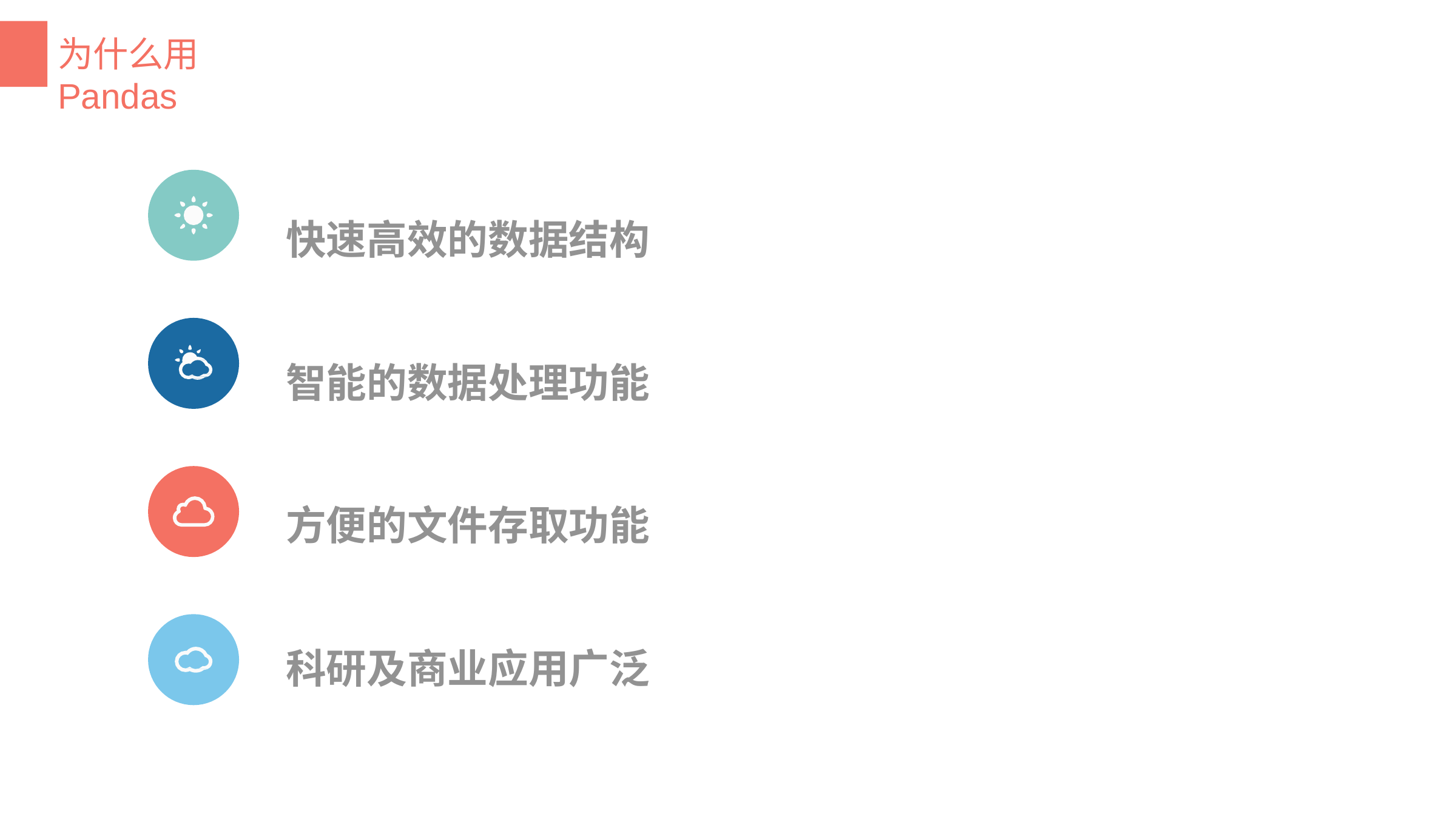

# 为什么用Pandas
快速高效的数据结构
智能的数据处理功能
方便的文件存取功能
科研及商业应用广泛